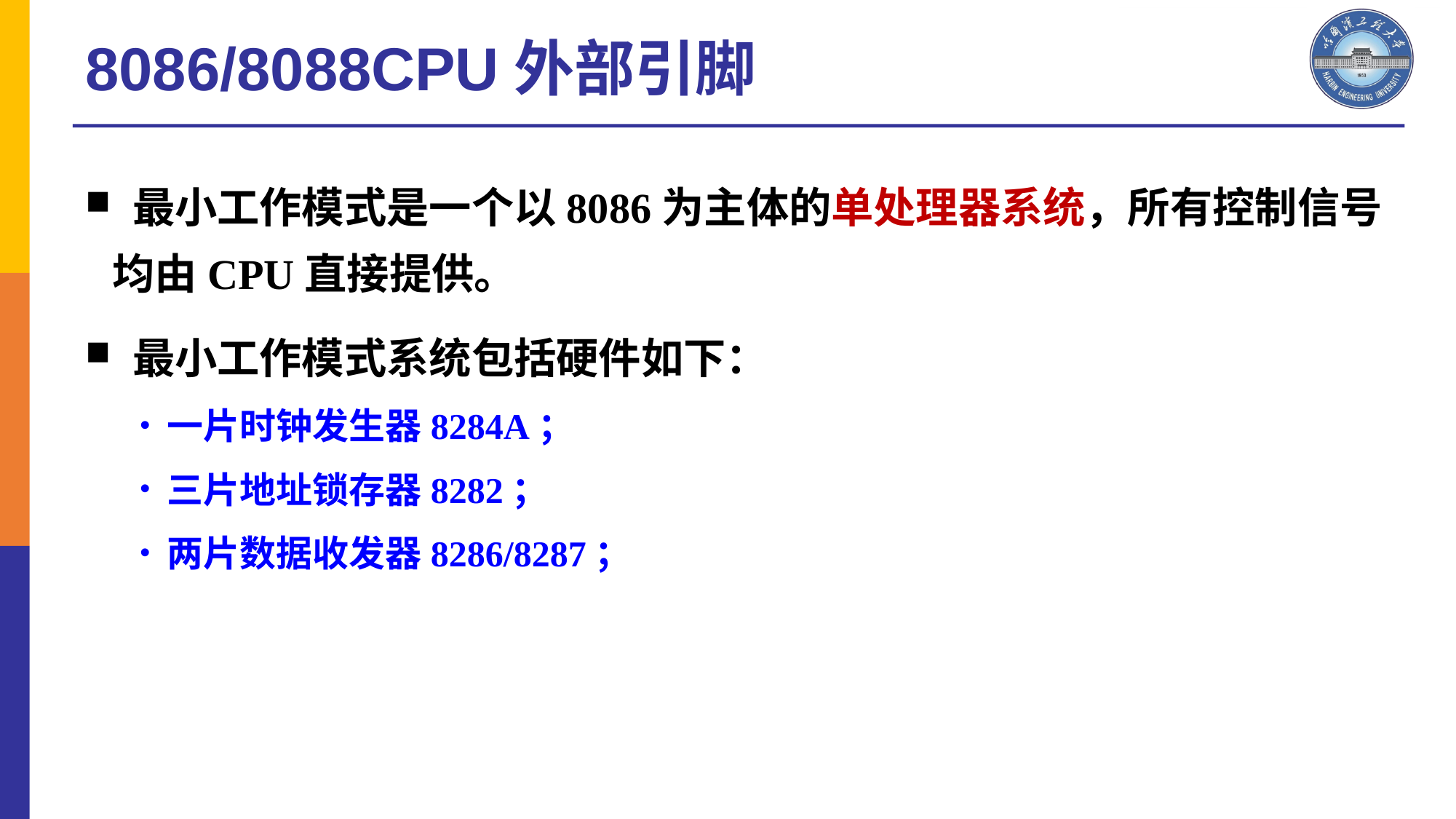

8086/8088CPU外部引脚
 最小工作模式是一个以8086为主体的单处理器系统，所有控制信号均由CPU直接提供。
 最小工作模式系统包括硬件如下：
一片时钟发生器8284A；
三片地址锁存器8282；
两片数据收发器8286/8287；